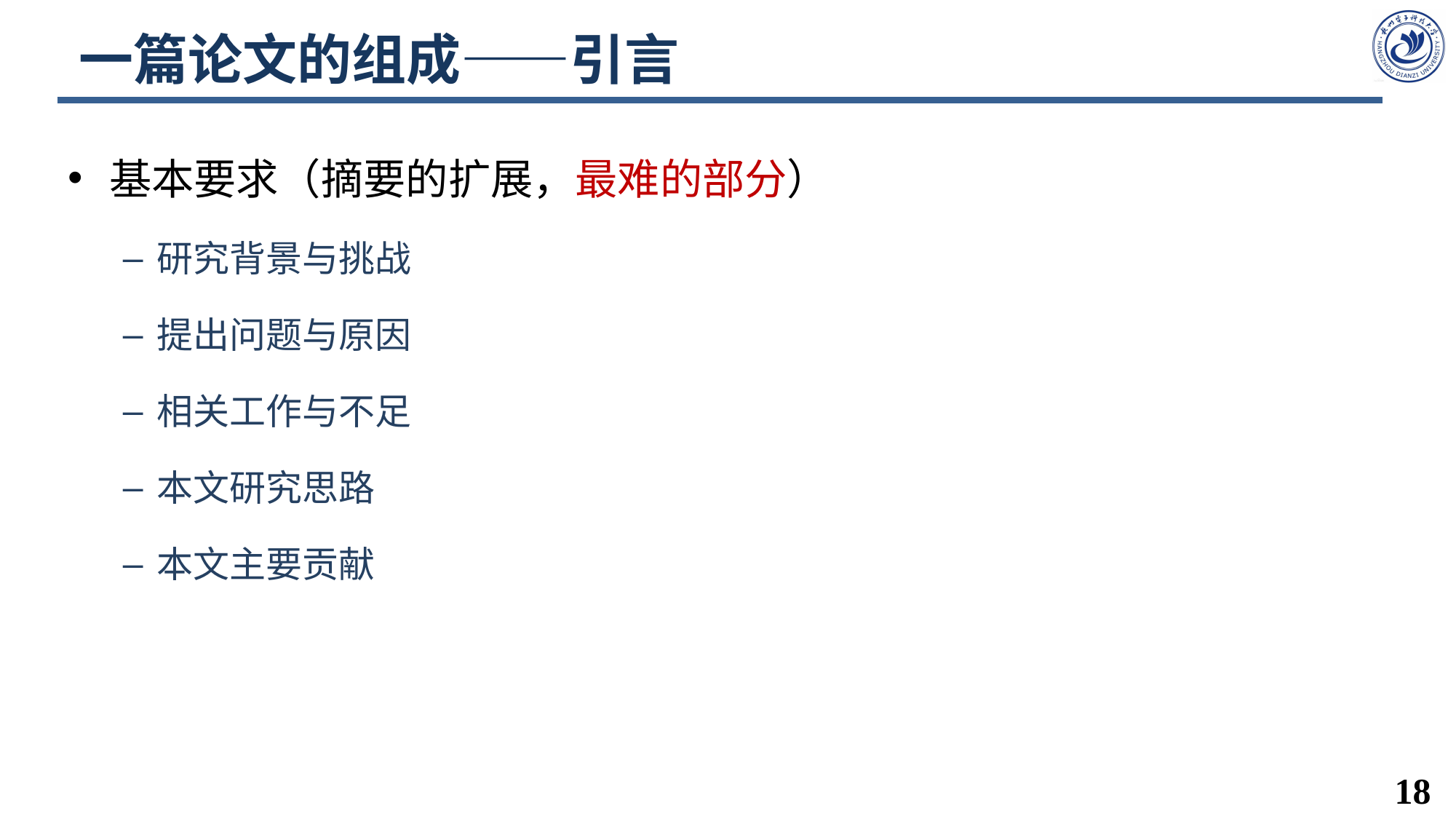

# 一篇论文的组成——引言
基本要求（摘要的扩展，最难的部分）
研究背景与挑战
提出问题与原因
相关工作与不足
本文研究思路
本文主要贡献

18